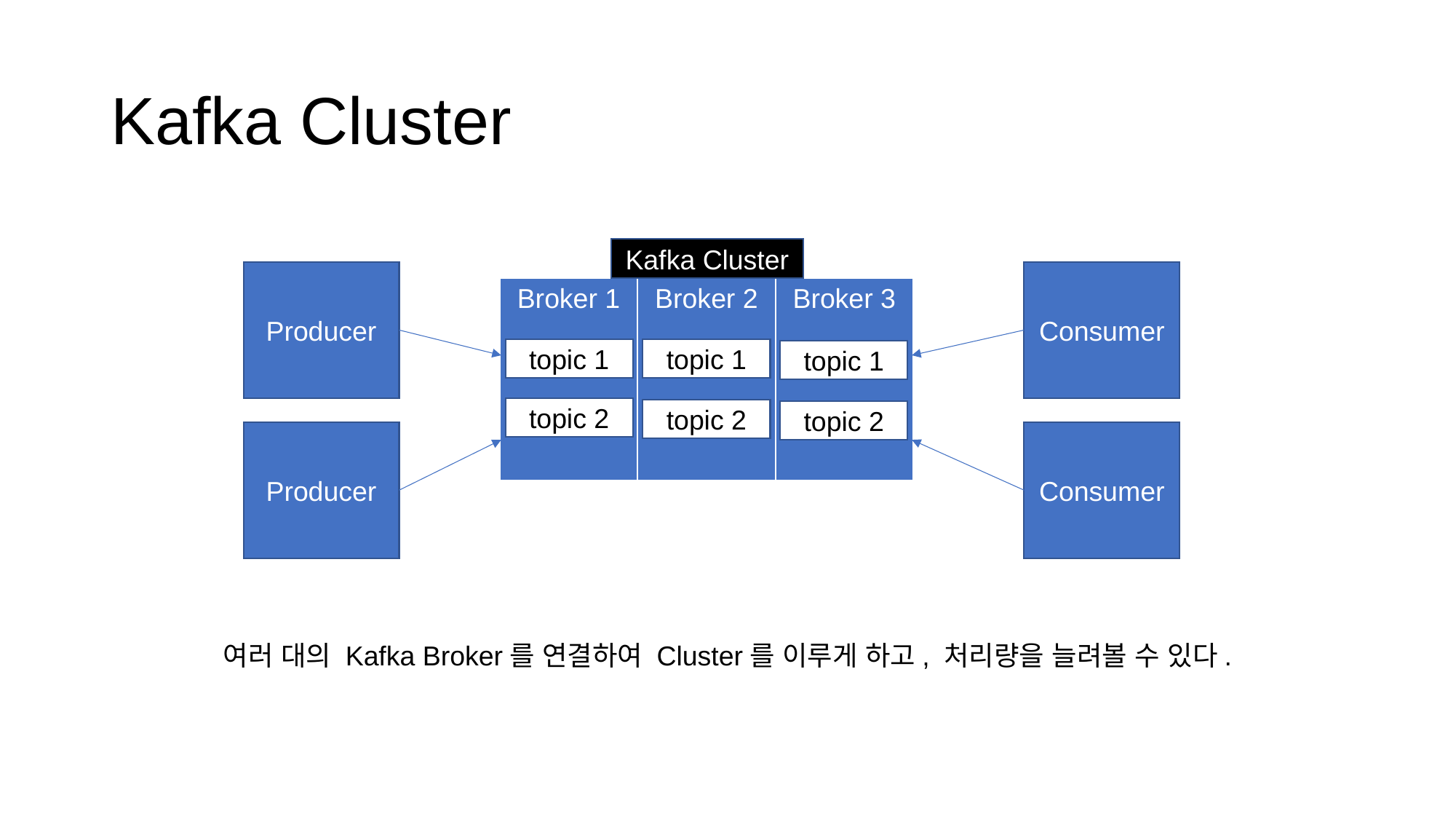

# Kafka Cluster
Kafka Cluster
Producer
Consumer
| Broker 1 | Broker 2 | Broker 3 |
| --- | --- | --- |
topic 1
topic 1
topic 1
topic 2
topic 2
topic 2
Producer
Consumer
여러 대의 Kafka Broker를 연결하여 Cluster를 이루게 하고, 처리량을 늘려볼 수 있다.